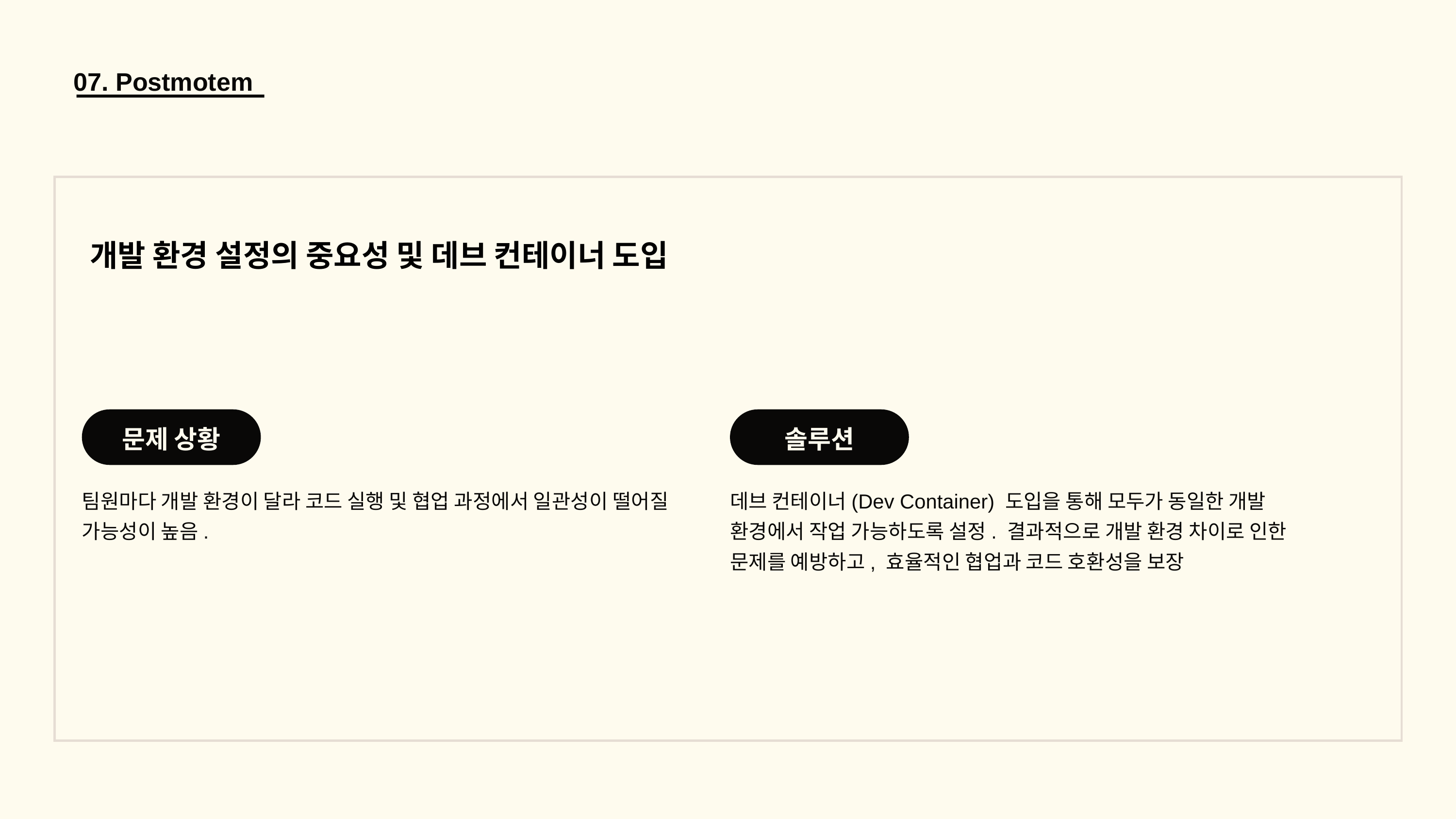

07. Postmotem

개발 환경 설정의 중요성 및 데브 컨테이너 도입

문제 상황
솔루션
팀원마다 개발 환경이 달라 코드 실행 및 협업 과정에서 일관성이 떨어질 가능성이 높음.
데브 컨테이너(Dev Container) 도입을 통해 모두가 동일한 개발 환경에서 작업 가능하도록 설정. 결과적으로 개발 환경 차이로 인한 문제를 예방하고, 효율적인 협업과 코드 호환성을 보장